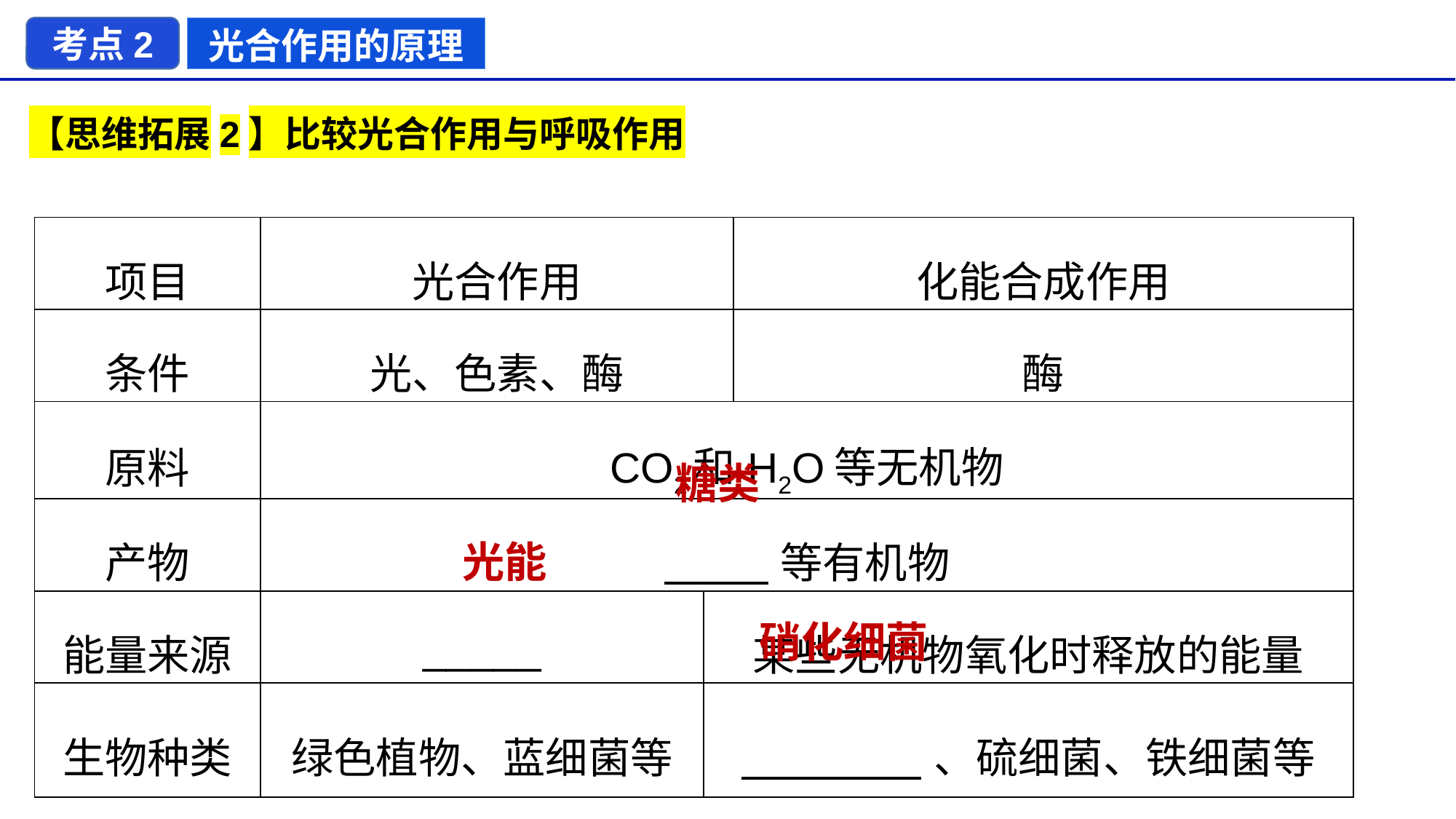

考点2
光合作用的原理

【思维拓展2】比较光合作用与呼吸作用

| 项目 | 光合作用 |  | 化能合成作用 |
| --- | --- | --- | --- |
| 条件 | 光、色素、酶 |  | 酶 |
| 原料 | CO2和H2O等无机物 |  |  |
| 产物 | 等有机物 |  |  |
| 能量来源 | \_\_\_\_\_ | 某些无机物氧化时释放的能量 |  |
| 生物种类 | 绿色植物、蓝细菌等 | 、硫细菌、铁细菌等 |  |
糖类
光能
硝化细菌